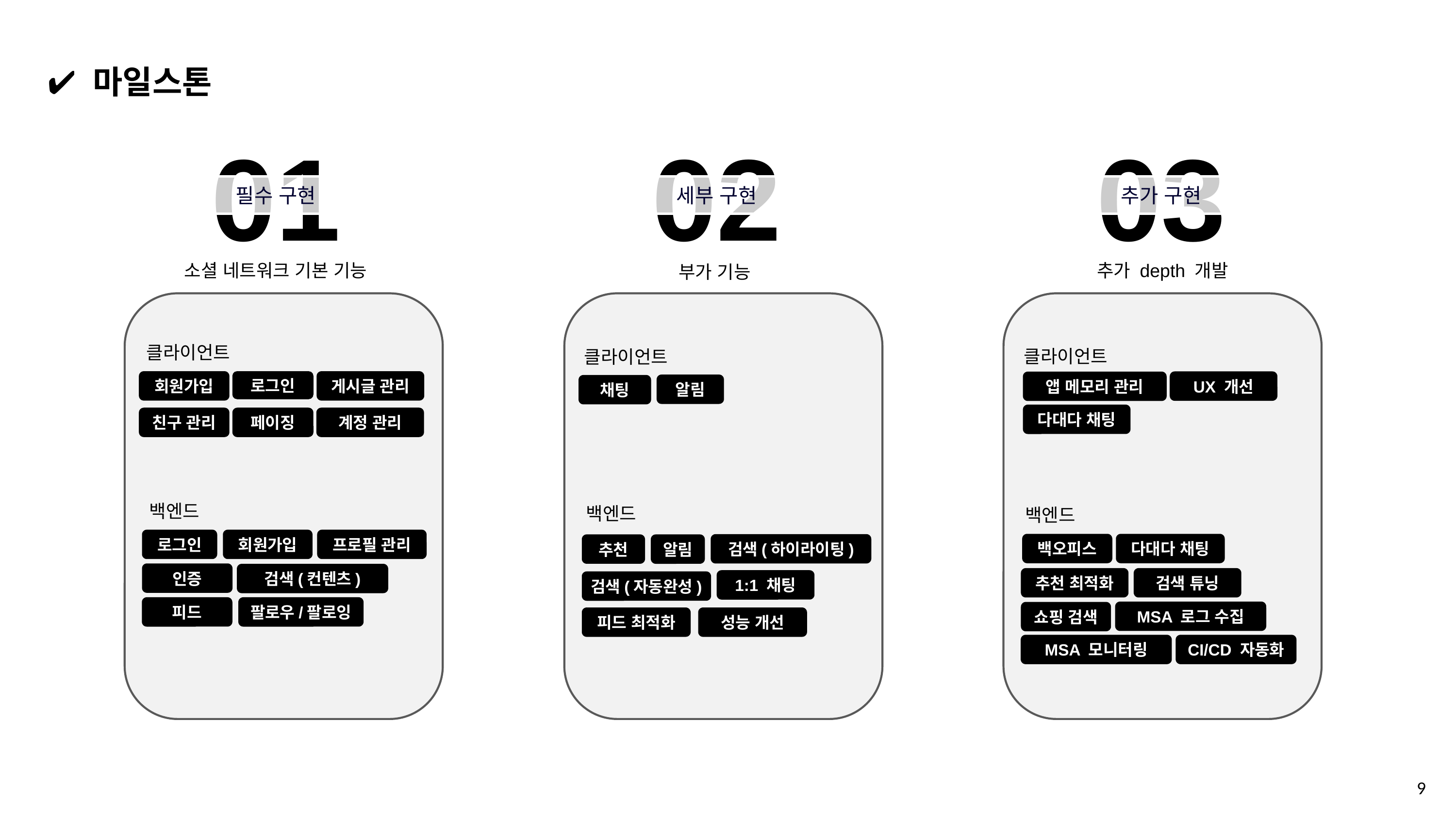

✔️ 마일스톤
01
02
03
필수 구현
세부 구현
추가 구현
소셜 네트워크 기본 기능
추가 depth 개발
부가 기능

클라이언트
클라이언트
클라이언트
회원가입
게시글 관리
로그인
UX 개선
앱 메모리 관리
알림
채팅
다대다 채팅
친구 관리
페이징
계정 관리
백엔드
백엔드
백엔드
로그인
회원가입
프로필 관리
백오피스
다대다 채팅
검색(하이라이팅)
추천
알림
인증
검색(컨텐츠)
추천 최적화
검색 튜닝
1:1 채팅
검색(자동완성)
피드
팔로우/팔로잉
MSA 로그 수집
쇼핑 검색
피드 최적화
성능 개선
MSA 모니터링
CI/CD 자동화
9